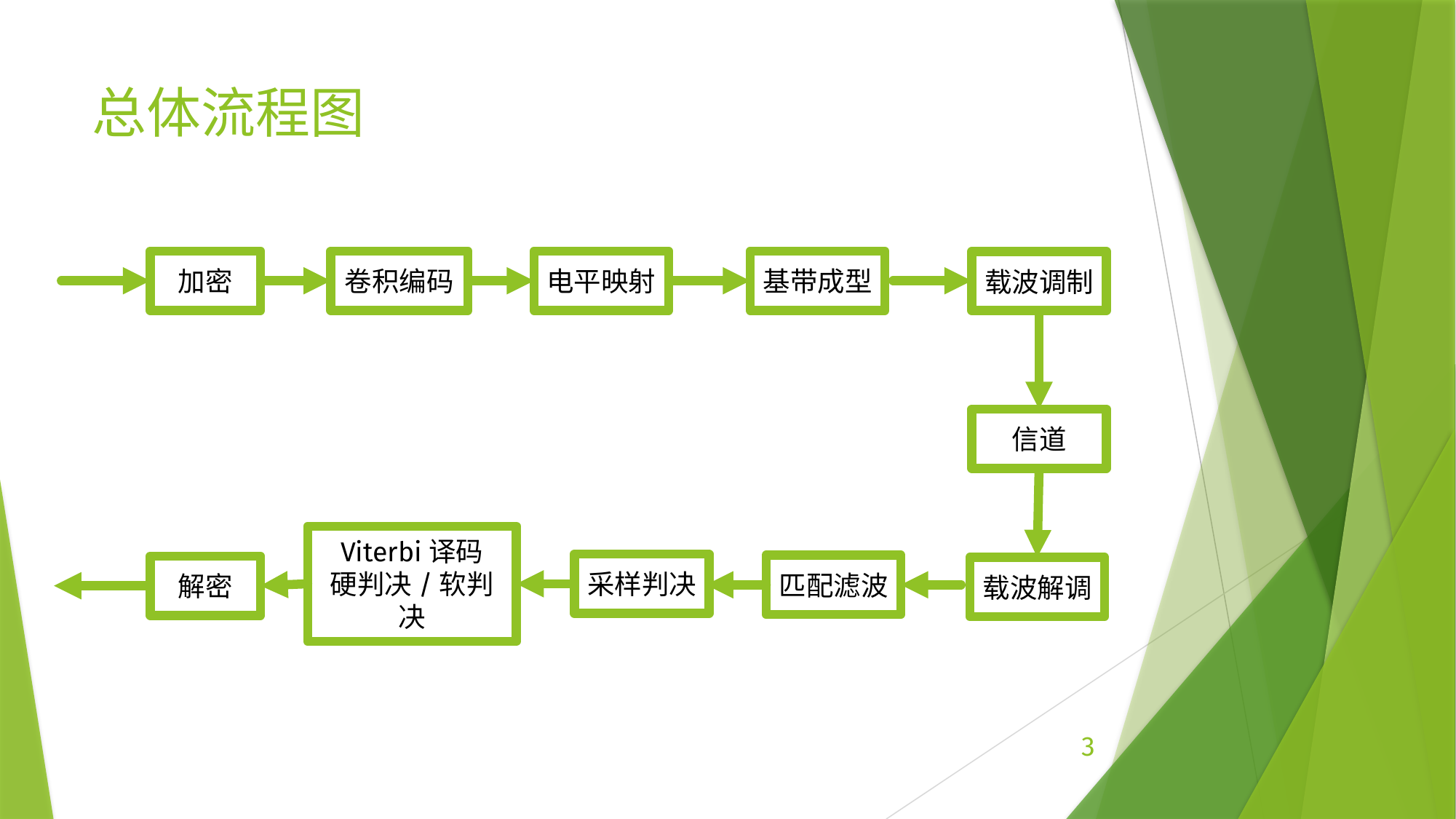

# 总体流程图
加密
卷积编码
电平映射
基带成型
载波调制
信道
Viterbi译码
硬判决/软判决
采样判决
解密
载波解调
匹配滤波
3